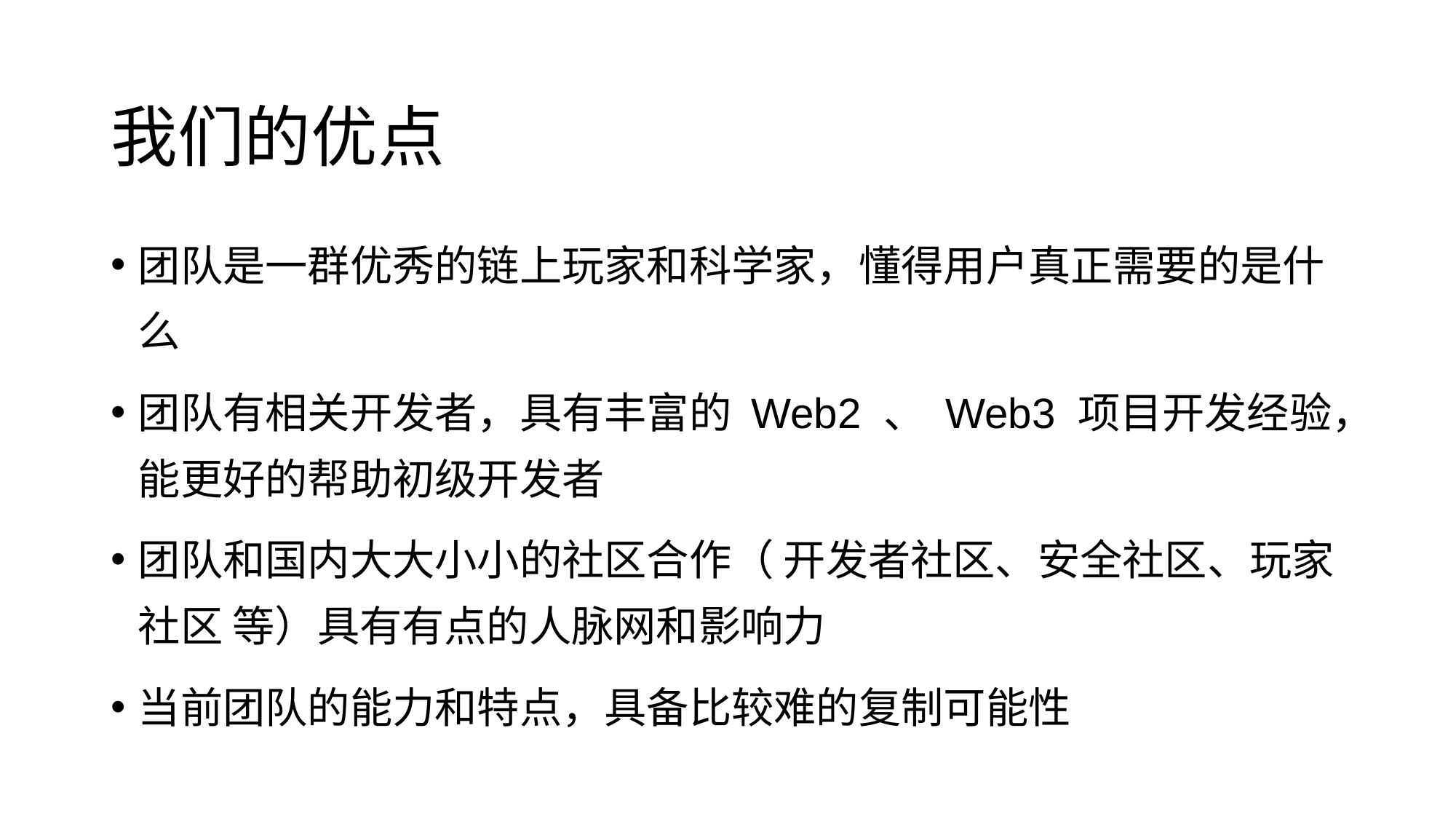

# 我们的优点
团队是一群优秀的链上玩家和科学家，懂得用户真正需要的是什么
团队有相关开发者，具有丰富的 Web2 、 Web3 项目开发经验，能更好的帮助初级开发者
团队和国内大大小小的社区合作（ 开发者社区、安全社区、玩家社区 等）具有有点的人脉网和影响力
当前团队的能力和特点，具备比较难的复制可能性